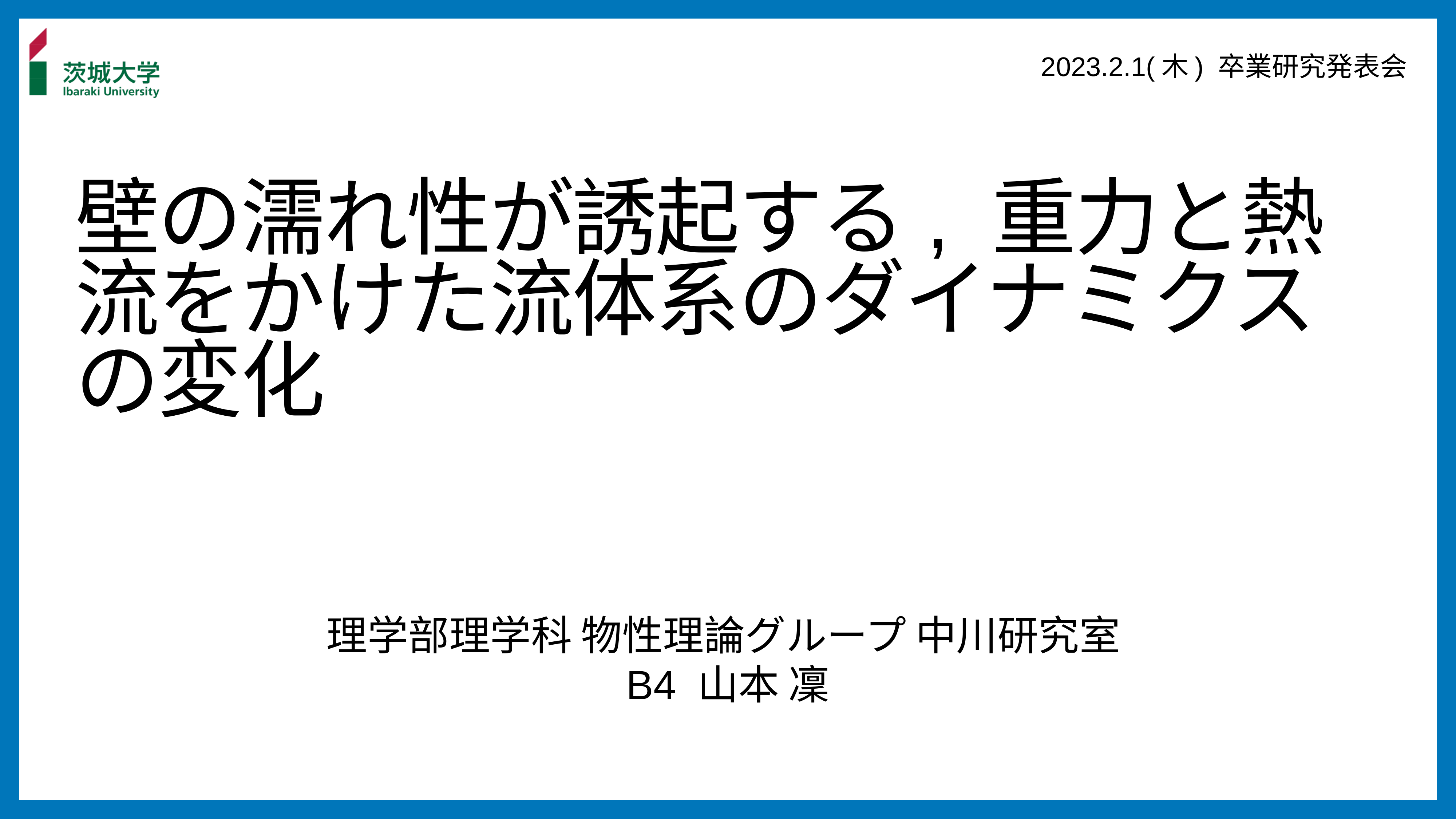

2023.2.1(木) 卒業研究発表会
# 壁の濡れ性が誘起する, 重力と熱流をかけた流体系のダイナミクスの変化

理学部理学科 物性理論グループ 中川研究室
B4 山本 凜
1